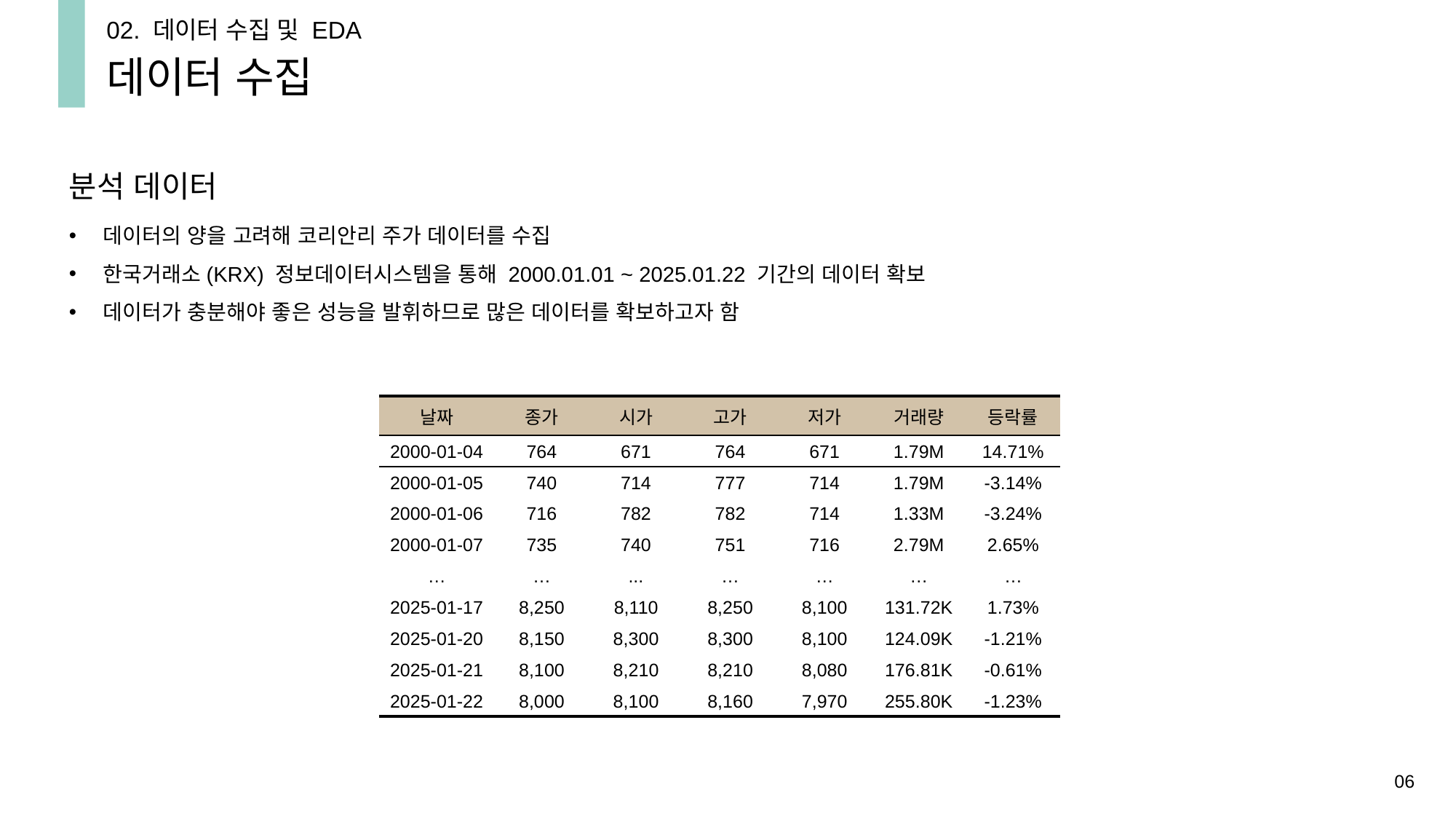

02. 데이터 수집 및 EDA
데이터 수집
분석 데이터
데이터의 양을 고려해 코리안리 주가 데이터를 수집
한국거래소(KRX) 정보데이터시스템을 통해 2000.01.01 ~ 2025.01.22 기간의 데이터 확보
데이터가 충분해야 좋은 성능을 발휘하므로 많은 데이터를 확보하고자 함
| 날짜 | 종가 | 시가 | 고가 | 저가 | 거래량 | 등락률 |
| --- | --- | --- | --- | --- | --- | --- |
| 2000-01-04 | 764 | 671 | 764 | 671 | 1.79M | 14.71% |
| 2000-01-05 | 740 | 714 | 777 | 714 | 1.79M | -3.14% |
| 2000-01-06 | 716 | 782 | 782 | 714 | 1.33M | -3.24% |
| 2000-01-07 | 735 | 740 | 751 | 716 | 2.79M | 2.65% |
| … | … | ... | … | … | … | … |
| 2025-01-17 | 8,250 | 8,110 | 8,250 | 8,100 | 131.72K | 1.73% |
| 2025-01-20 | 8,150 | 8,300 | 8,300 | 8,100 | 124.09K | -1.21% |
| 2025-01-21 | 8,100 | 8,210 | 8,210 | 8,080 | 176.81K | -0.61% |
| 2025-01-22 | 8,000 | 8,100 | 8,160 | 7,970 | 255.80K | -1.23% |
06